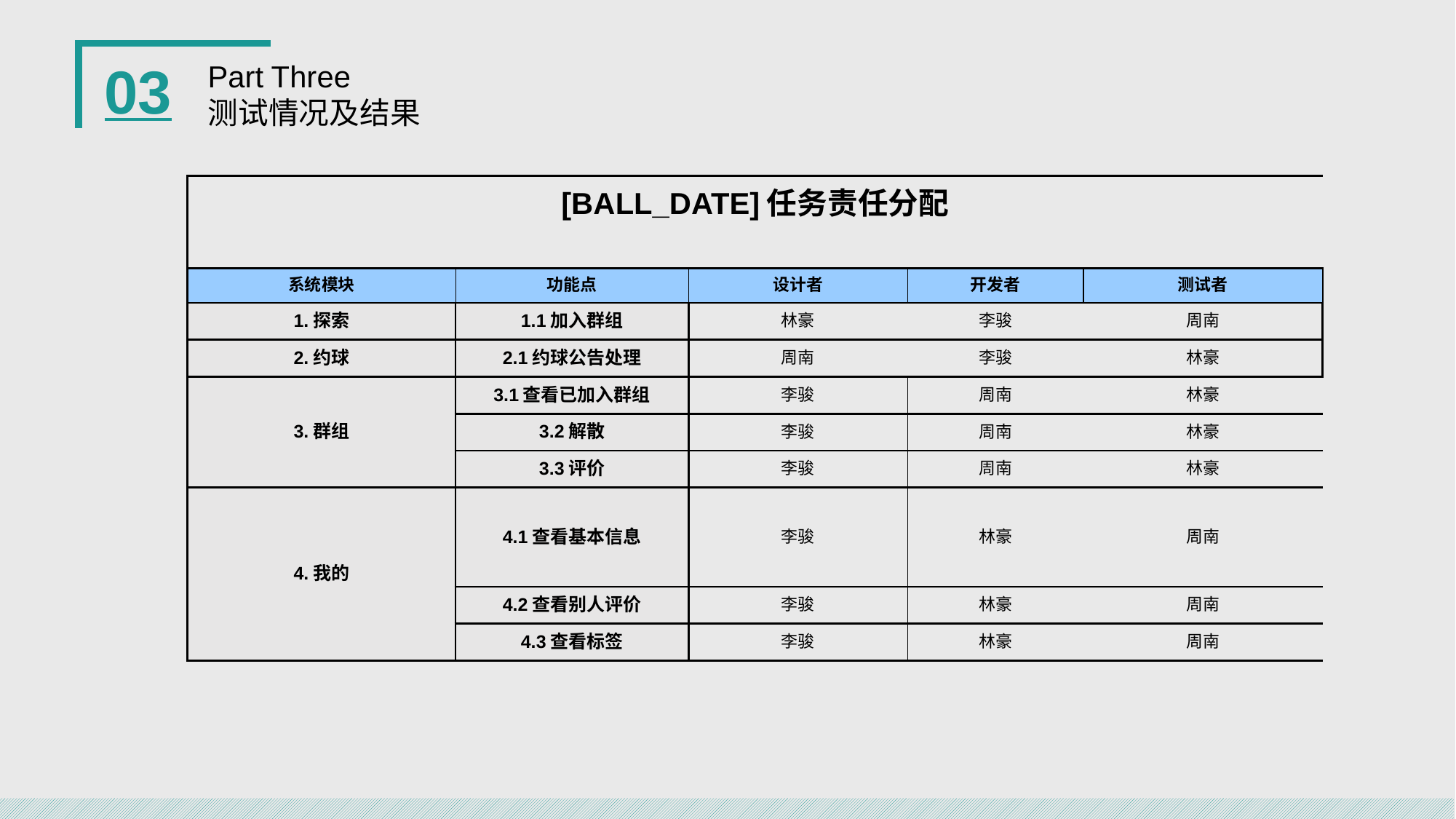

03
Part Three
测试情况及结果
| [BALL\_DATE]任务责任分配 |  |  |  |  |
| --- | --- | --- | --- | --- |
|  |  |  |  |  |
| 系统模块 | 功能点 | 设计者 | 开发者 | 测试者 |
| 1.探索 | 1.1加入群组 | 林豪 | 李骏 | 周南 |
| 2.约球 | 2.1约球公告处理 | 周南 | 李骏 | 林豪 |
| 3.群组 | 3.1查看已加入群组 | 李骏 | 周南 | 林豪 |
|  | 3.2解散 | 李骏 | 周南 | 林豪 |
|  | 3.3评价 | 李骏 | 周南 | 林豪 |
| 4.我的 | 4.1查看基本信息 | 李骏 | 林豪 | 周南 |
|  | 4.2查看别人评价 | 李骏 | 林豪 | 周南 |
|  | 4.3查看标签 | 李骏 | 林豪 | 周南 |